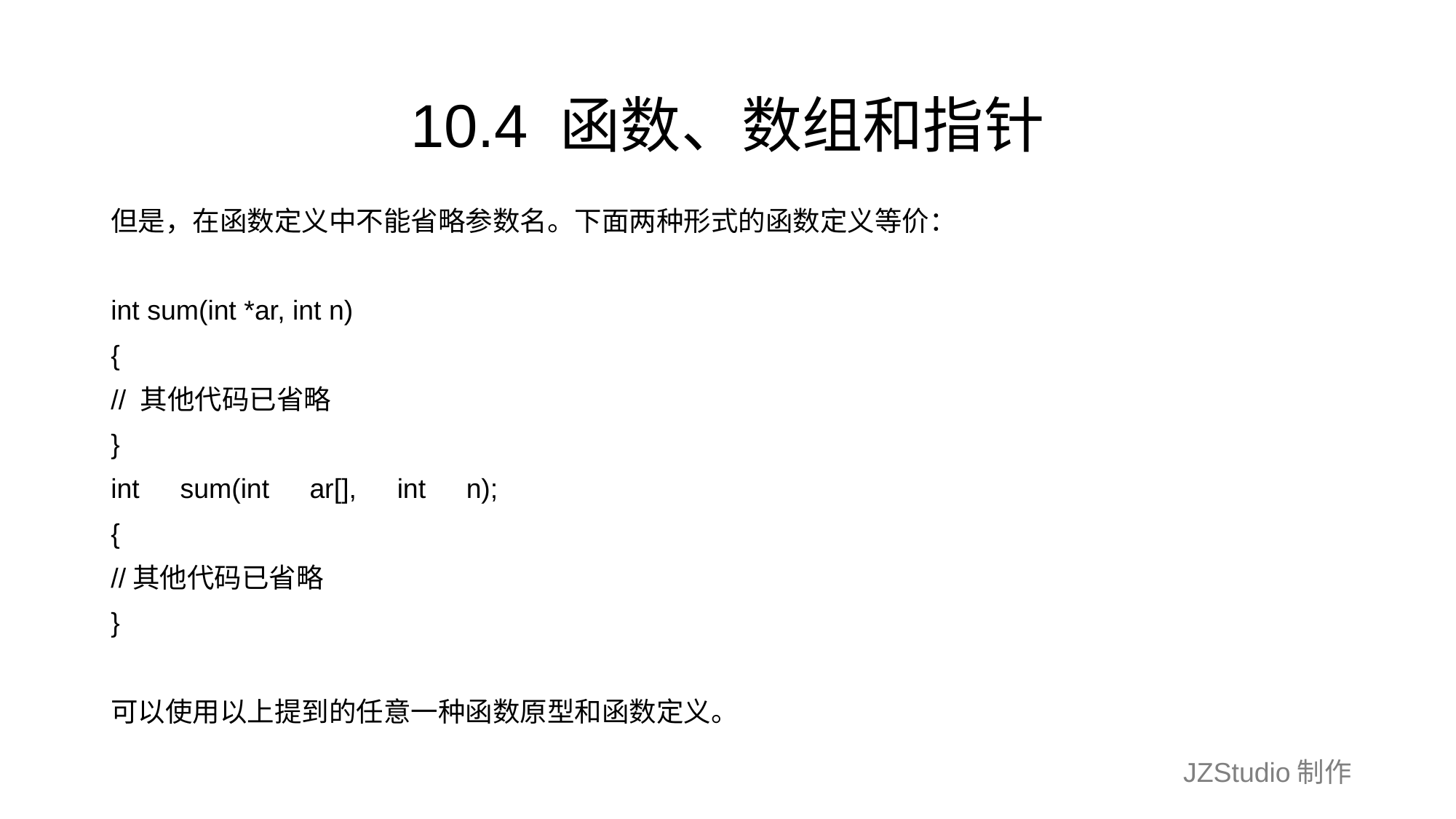

# 10.4 函数、数组和指针
但是，在函数定义中不能省略参数名。下面两种形式的函数定义等价：

int sum(int *ar, int n)
{
// 其他代码已省略
}
int　sum(int　ar[],　int　n);
{
//其他代码已省略
}

可以使用以上提到的任意一种函数原型和函数定义。